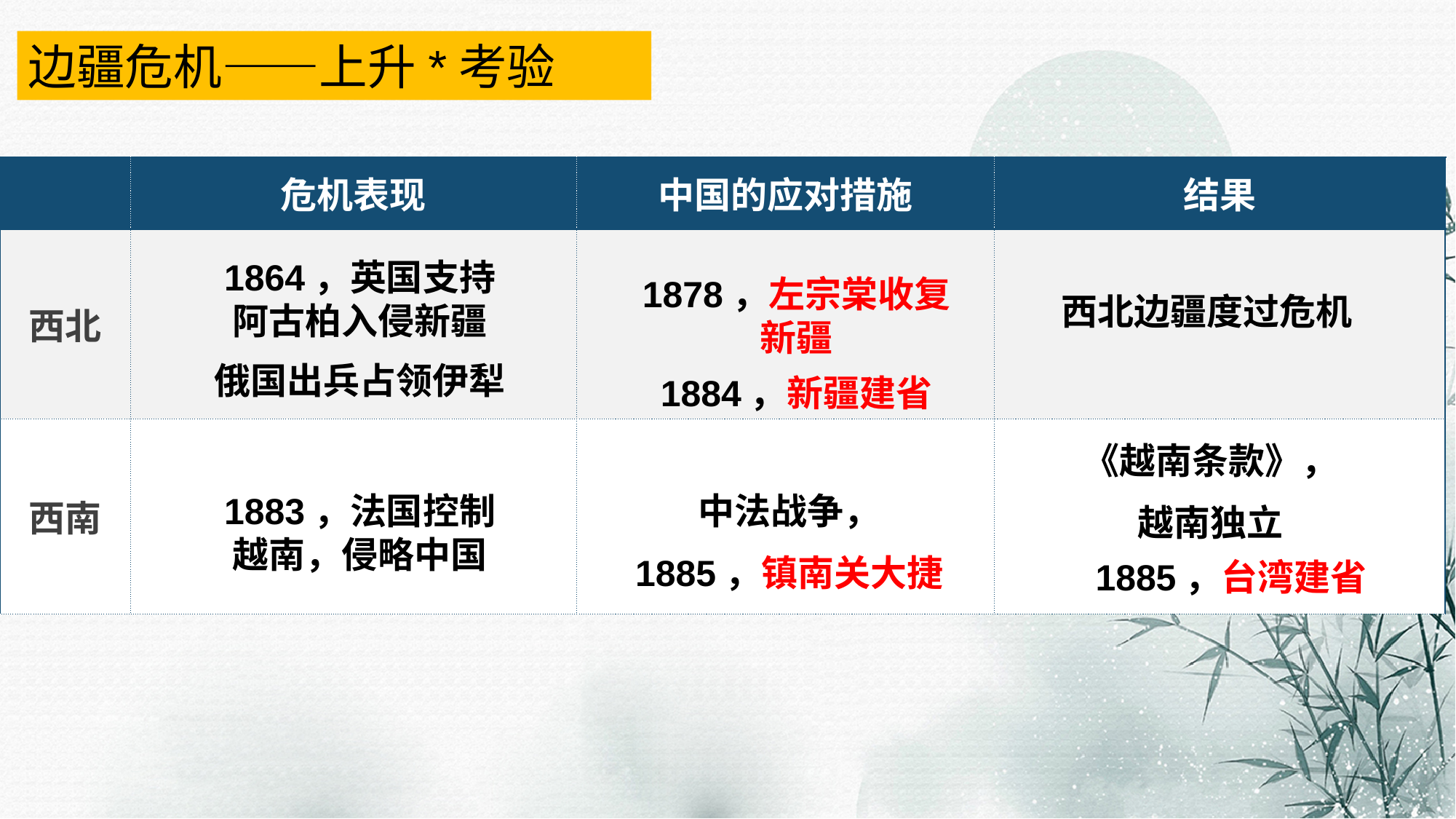

边疆危机——上升*考验
|  | 危机表现 | 中国的应对措施 | 结果 |
| --- | --- | --- | --- |
| 西北 |  |  |  |
| 西南 |  |  |  |
1864，英国支持阿古柏入侵新疆
1878，左宗棠收复新疆
西北边疆度过危机
俄国出兵占领伊犁
1884，新疆建省
《越南条款》，
越南独立
1883，法国控制越南，侵略中国
中法战争，
1885，镇南关大捷
1885，台湾建省